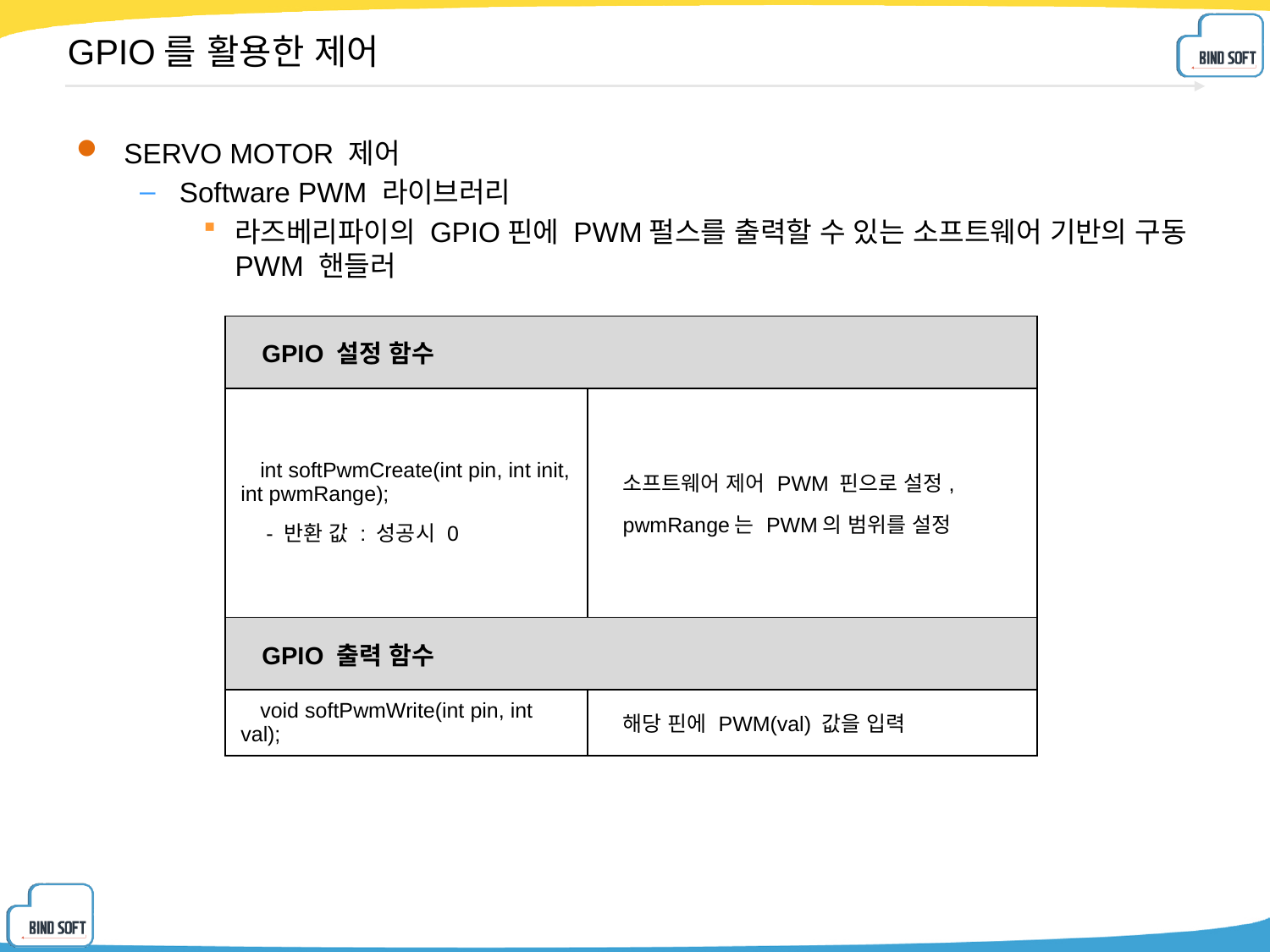

# GPIO를 활용한 제어
SERVO MOTOR 제어
Software PWM 라이브러리
라즈베리파이의 GPIO핀에 PWM펄스를 출력할 수 있는 소프트웨어 기반의 구동 PWM 핸들러

| GPIO 설정 함수 |  |
| --- | --- |
| int softPwmCreate(int pin, int init, int pwmRange); - 반환 값 : 성공시 0 | 소프트웨어 제어 PWM 핀으로 설정, pwmRange는 PWM의 범위를 설정 |
| GPIO 출력 함수 |  |
| void softPwmWrite(int pin, int val); | 해당 핀에 PWM(val) 값을 입력 |